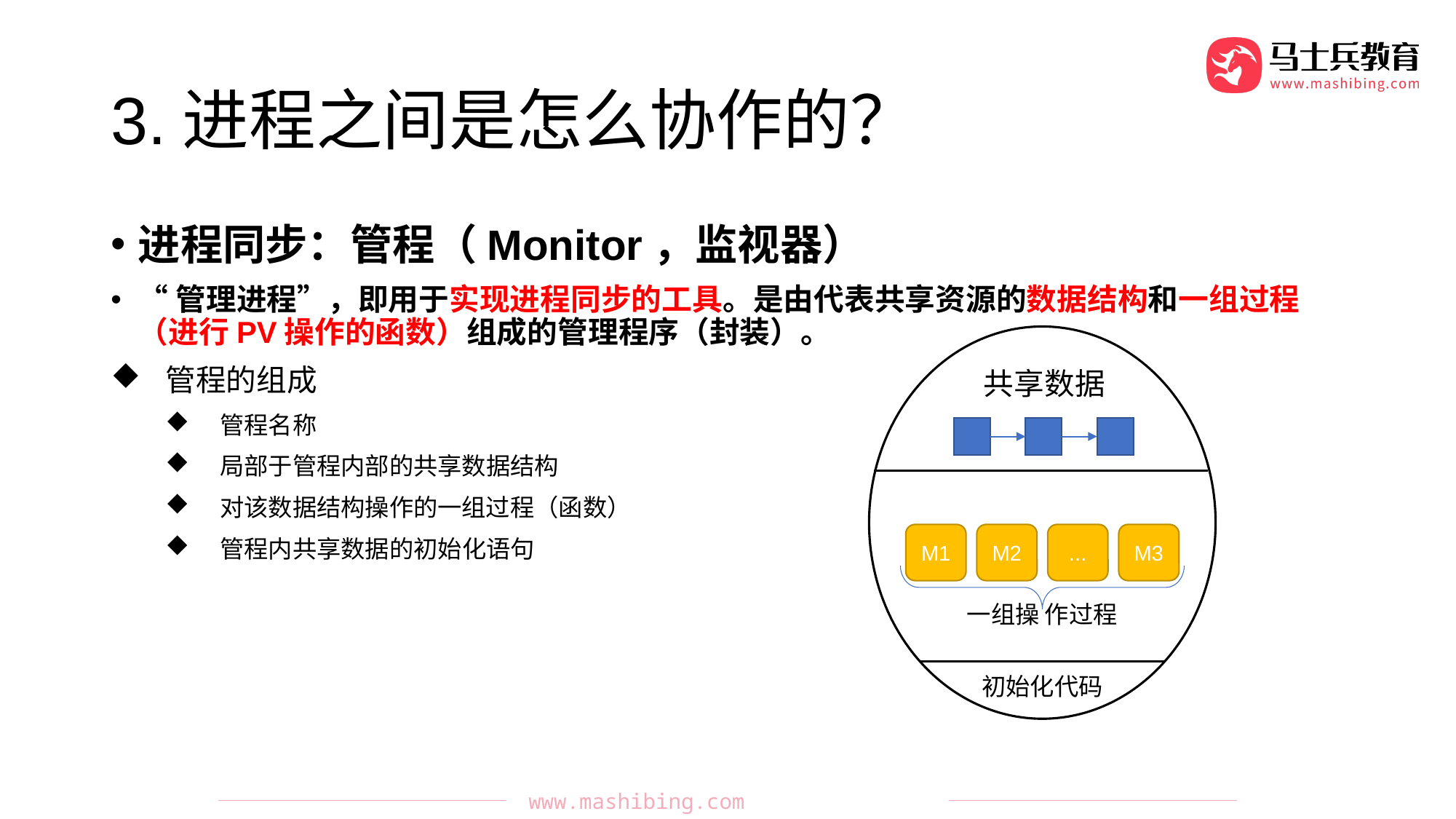

# 3.进程之间是怎么协作的？
进程同步：管程（Monitor，监视器）
“管理进程”，即用于实现进程同步的工具。是由代表共享资源的数据结构和一组过程（进行PV操作的函数）组成的管理程序（封装）。
管程的组成
管程名称
局部于管程内部的共享数据结构
对该数据结构操作的一组过程（函数）
管程内共享数据的初始化语句

共享数据
初始化代码

M2
M1
...
M3
一组操 作过程